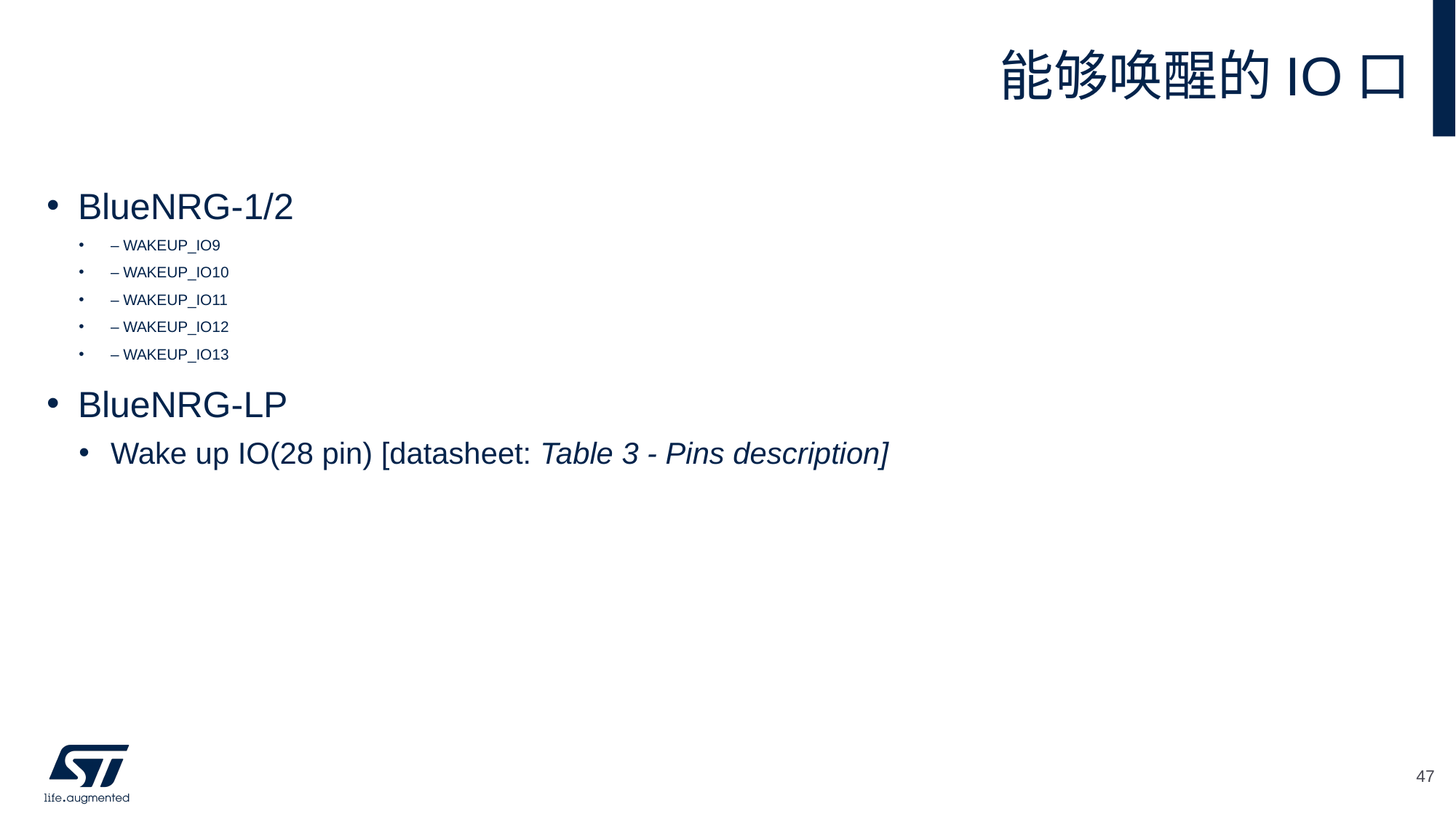

# 能够唤醒的IO口
BlueNRG-1/2
– WAKEUP_IO9
– WAKEUP_IO10
– WAKEUP_IO11
– WAKEUP_IO12
– WAKEUP_IO13
BlueNRG-LP
Wake up IO(28 pin) [datasheet: Table 3 - Pins description]

47